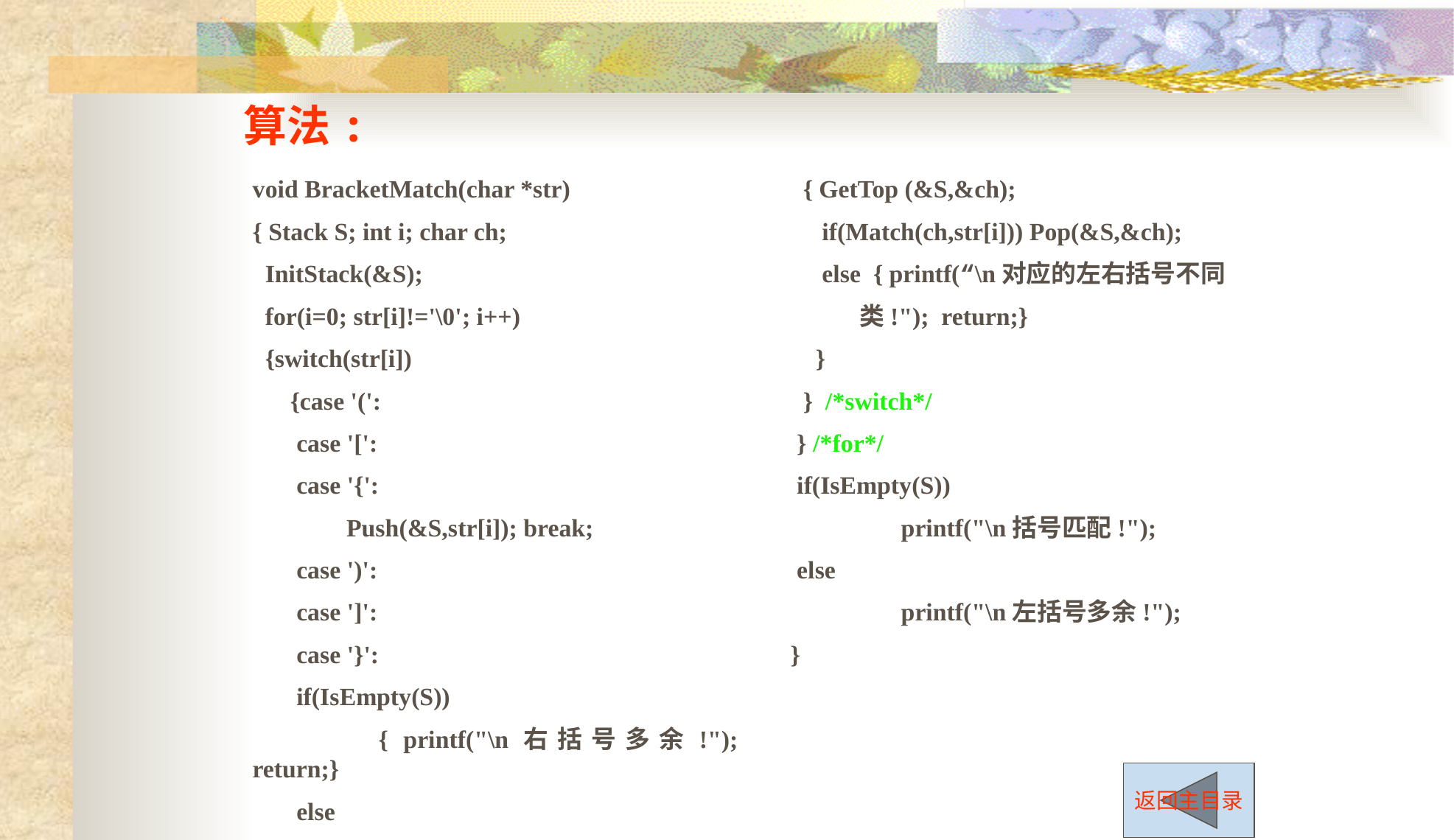

算法:
  { GetTop (&S,&ch);
     if(Match(ch,str[i])) Pop(&S,&ch);
     else  { printf(“\n对应的左右括号不同
           类!");  return;}
    }
  }  /*switch*/
 } /*for*/
 if(IsEmpty(S))
	printf("\n括号匹配!");
 else
	printf("\n左括号多余!");
}
void BracketMatch(char *str)
{ Stack S; int i; char ch;
  InitStack(&S);
  for(i=0; str[i]!='\0'; i++)
  {switch(str[i])
      {case '(':
       case '[':
       case '{':
               Push(&S,str[i]); break;
       case ')':
       case ']':
       case '}':
       if(IsEmpty(S))
	 { printf("\n右括号多余!");  return;}
       else
返回主目录